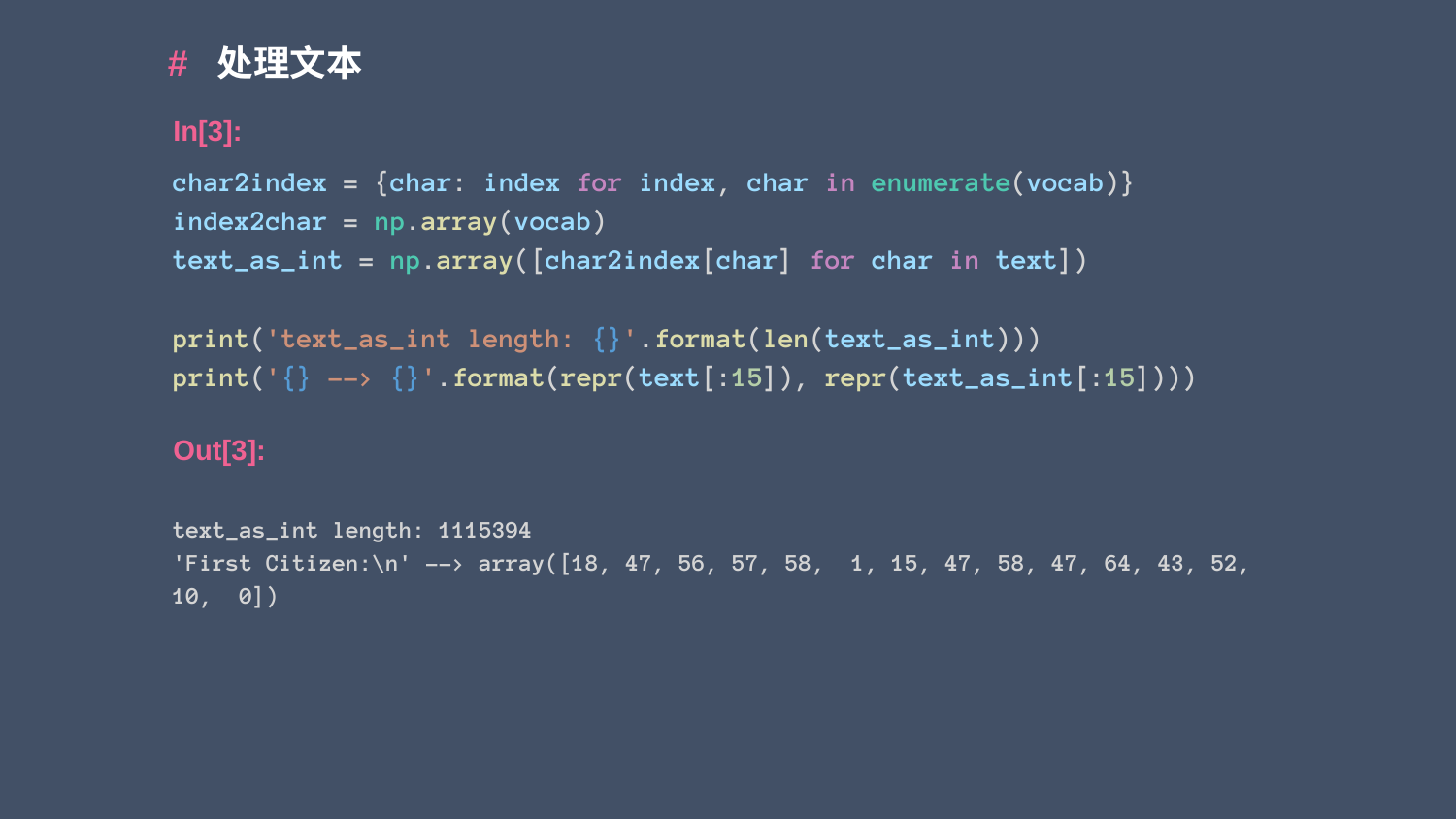

#  处理文本
In[3]:
char2index = {char: index for index, char in enumerate(vocab)}
index2char = np.array(vocab)
text_as_int = np.array([char2index[char] for char in text])
print('text_as_int length: {}'.format(len(text_as_int)))
print('{} --> {}'.format(repr(text[:15]), repr(text_as_int[:15])))

text_as_int length: 1115394
'First Citizen:\n' --> array([18, 47, 56, 57, 58,  1, 15, 47, 58, 47, 64, 43, 52, 10,  0])
Out[3]: